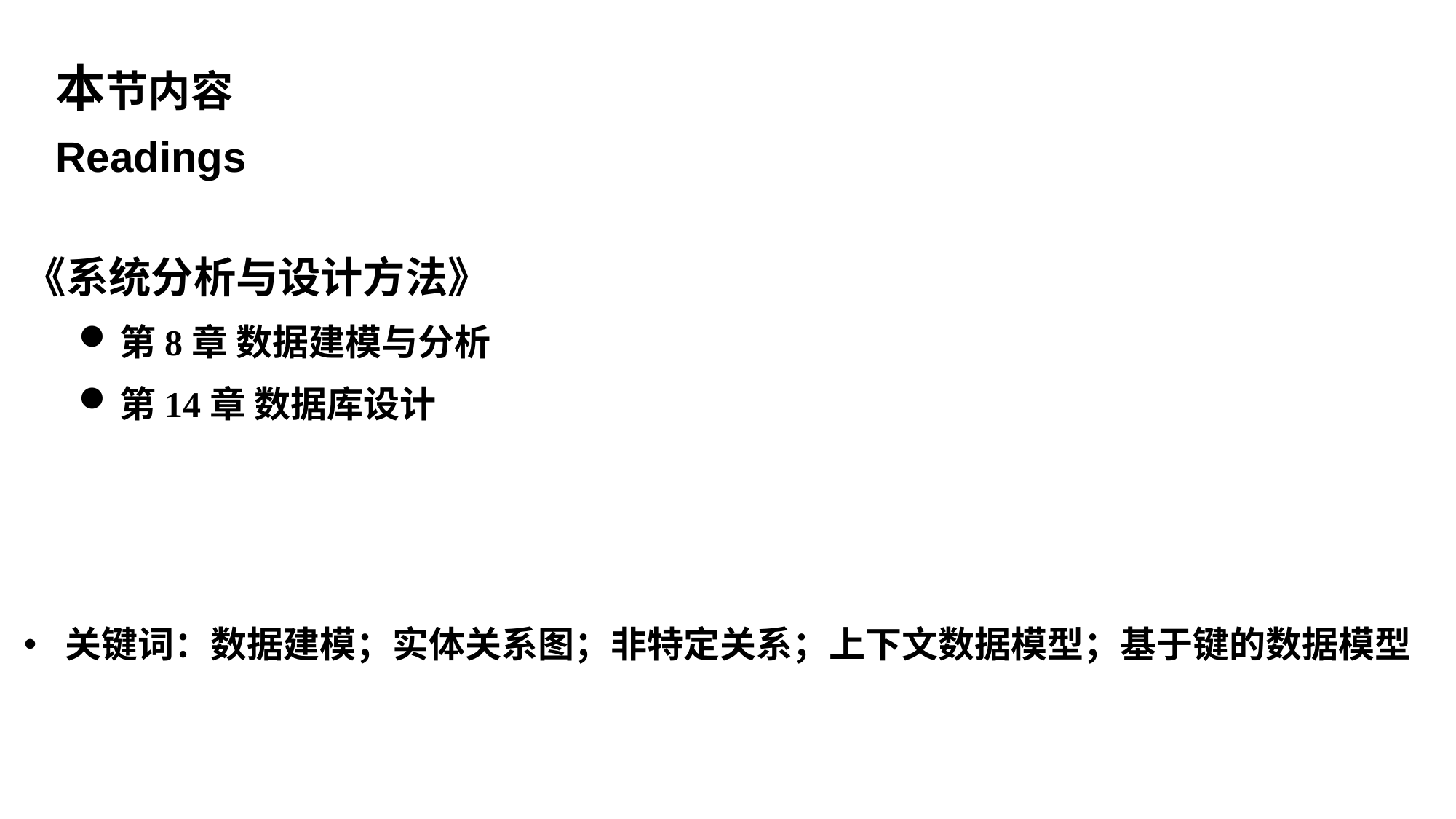

本节内容
Readings

《系统分析与设计方法》
第8章 数据建模与分析
第14章 数据库设计

关键词：数据建模；实体关系图；非特定关系；上下文数据模型；基于键的数据模型